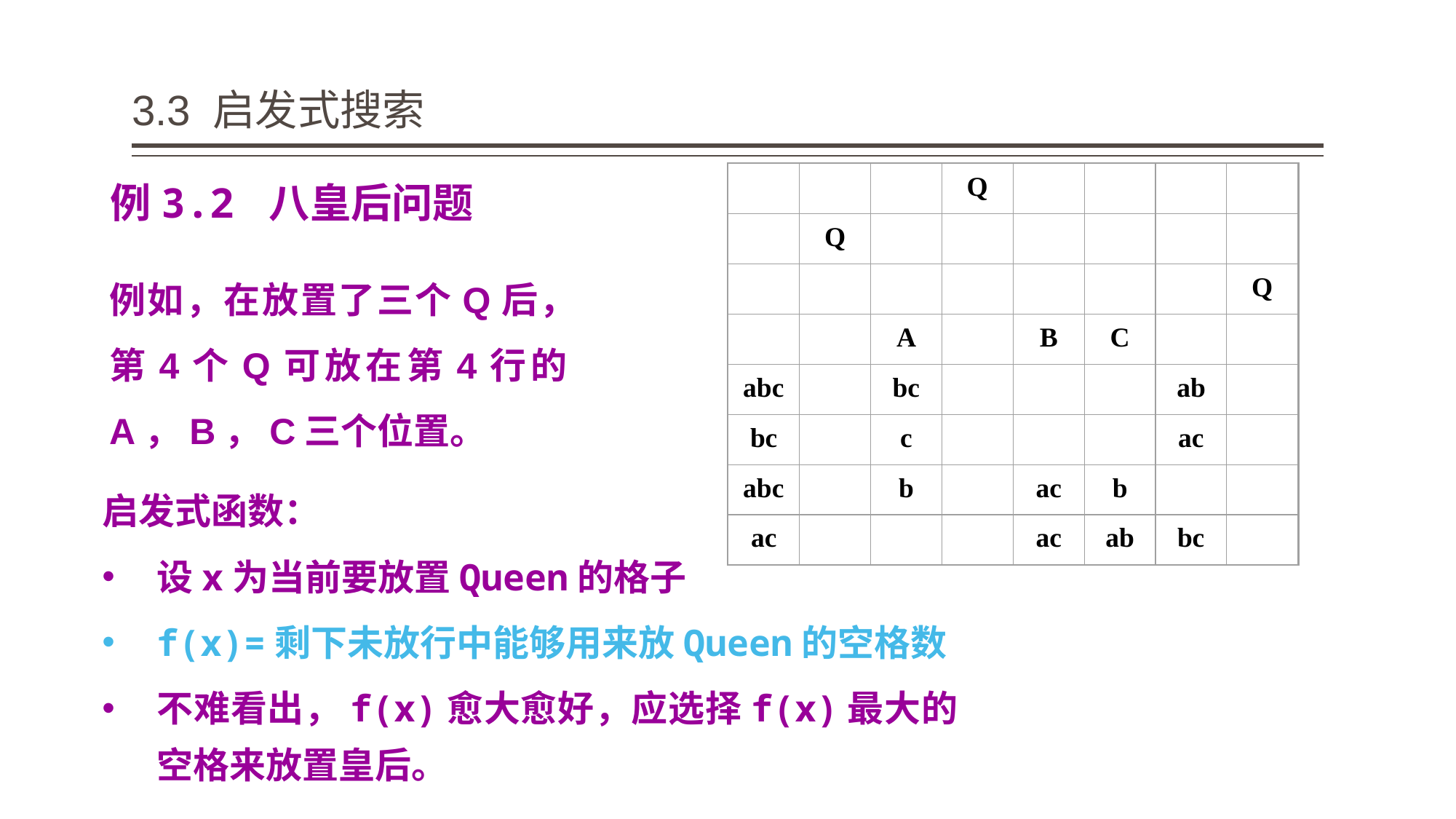

# 3.3 启发式搜索

Q

Q

Q

A

B

C

abc

bc

ab

bc

c

ac

abc

b

ac

b

ac

ac

ab

bc

例3.2 八皇后问题
例如，在放置了三个Q后，第4个Q可放在第4行的A，B，C三个位置。
启发式函数：
设x为当前要放置Queen的格子
f(x)=剩下未放行中能够用来放Queen的空格数
不难看出，f(x)愈大愈好，应选择f(x)最大的空格来放置皇后。
59